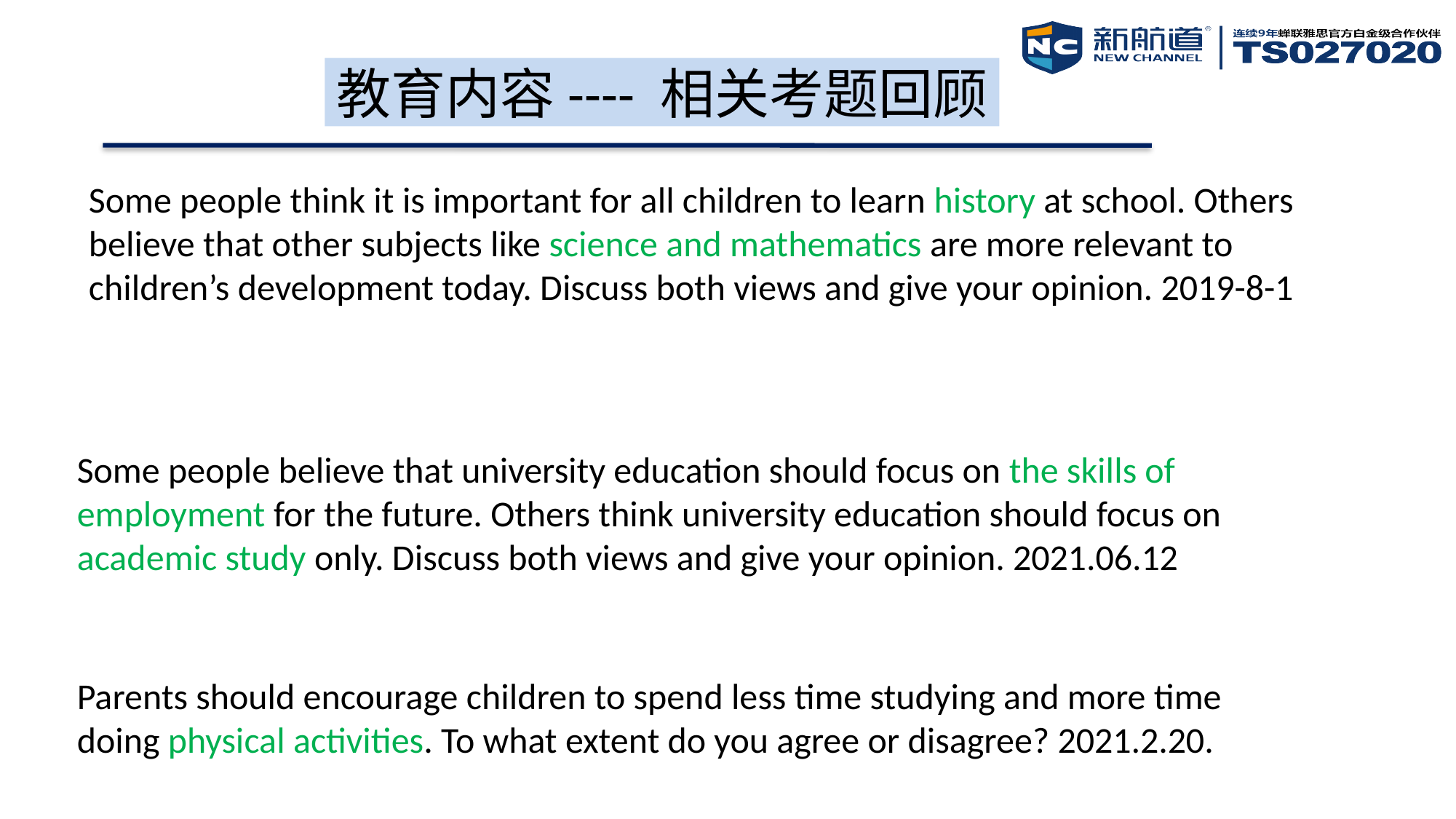

教育内容---- 相关考题回顾
Some people think it is important for all children to learn history at school. Others believe that other subjects like science and mathematics are more relevant to children’s development today. Discuss both views and give your opinion. 2019-8-1
Some people believe that university education should focus on the skills of employment for the future. Others think university education should focus on academic study only. Discuss both views and give your opinion. 2021.06.12
Parents should encourage children to spend less time studying and more time doing physical activities. To what extent do you agree or disagree? 2021.2.20.